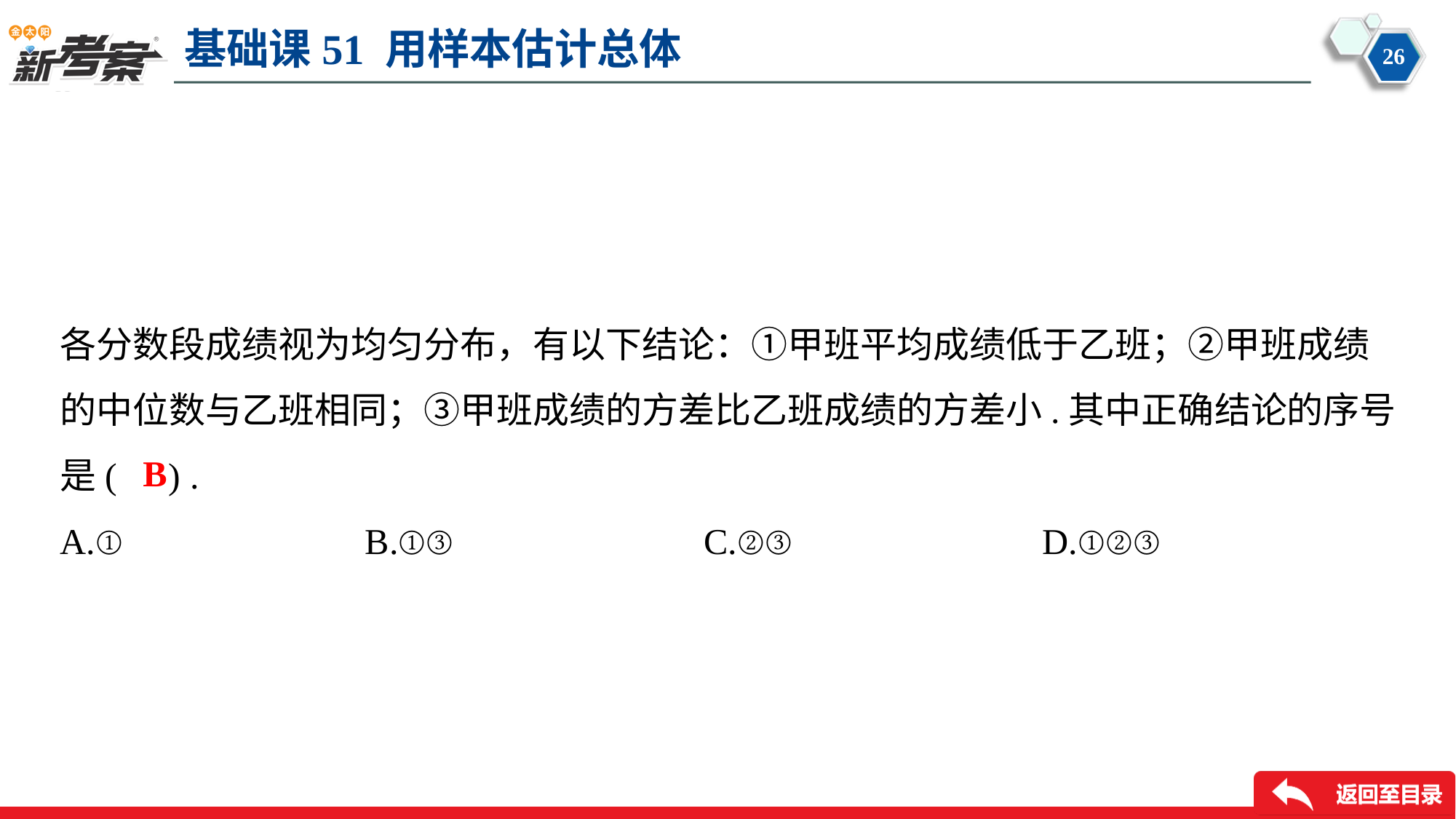

各分数段成绩视为均匀分布，有以下结论：①甲班平均成绩低于乙班；②甲班成绩
的中位数与乙班相同；③甲班成绩的方差比乙班成绩的方差小.其中正确结论的序号
是(     ) .
B
A.①	B.①③	C.②③	D.①②③